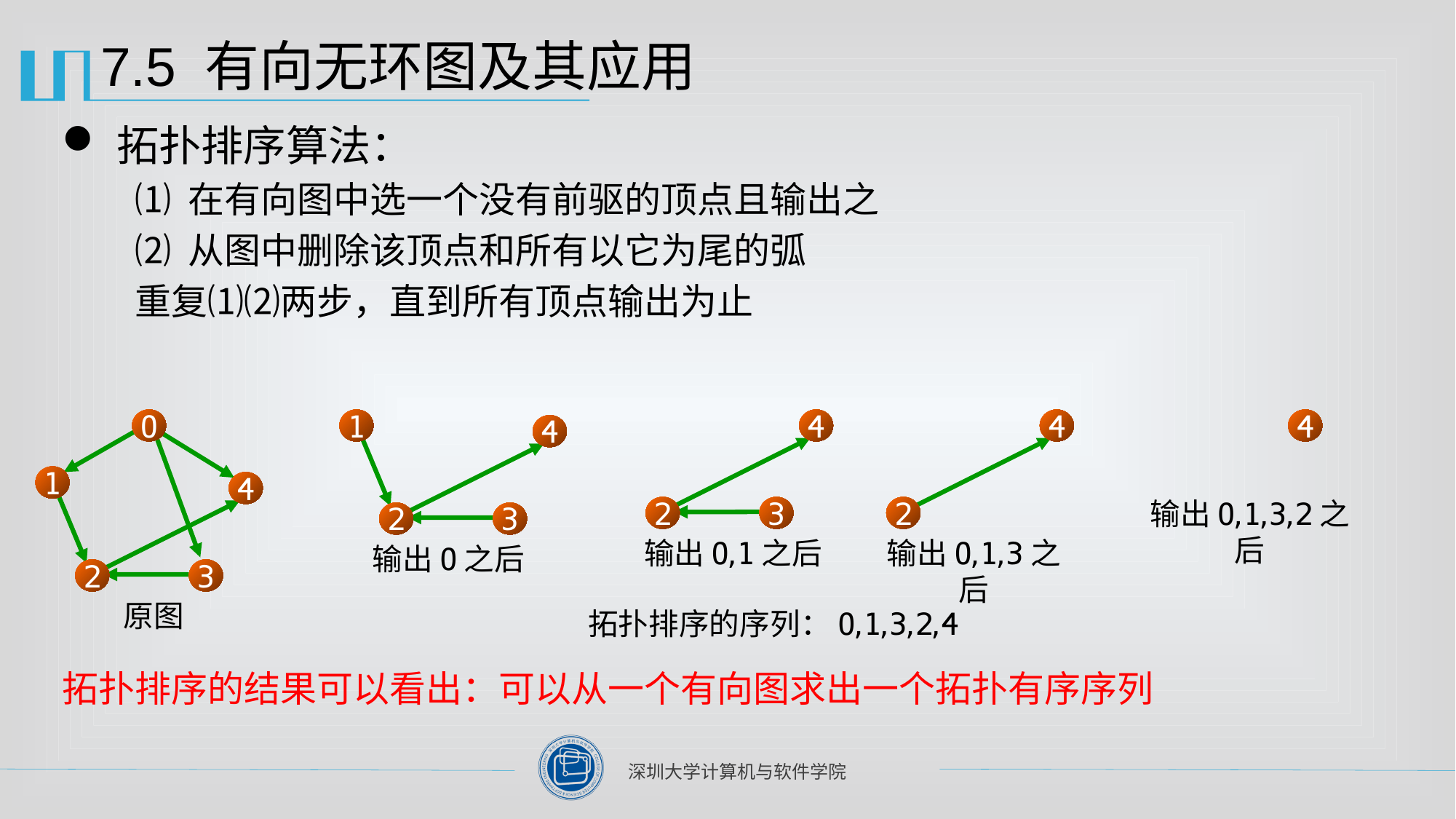

# 7.5 有向无环图及其应用
拓扑排序算法：
⑴ 在有向图中选一个没有前驱的顶点且输出之
⑵ 从图中删除该顶点和所有以它为尾的弧
重复⑴⑵两步，直到所有顶点输出为止

0

1
4

2
3

原图
1
4

2
3

输出0之后
4

2
3

输出0,1之后
4

2
输出0,1,3之后
4
输出0,1,3,2之后
拓扑排序的序列：0,1,3,2,4
拓扑排序的结果可以看出：可以从一个有向图求出一个拓扑有序序列
100